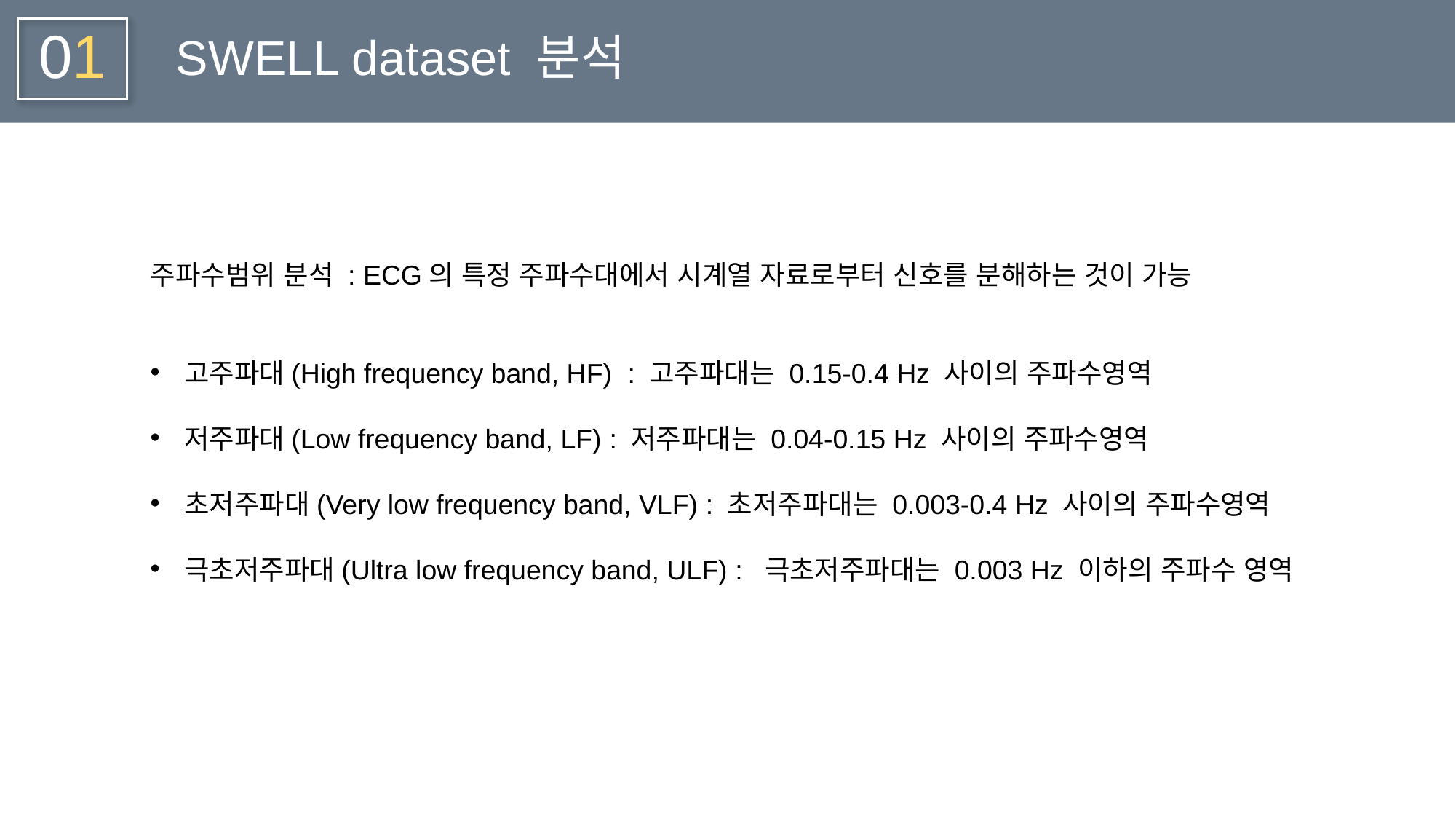

01

SWELL dataset 분석
주파수범위 분석 : ECG의 특정 주파수대에서 시계열 자료로부터 신호를 분해하는 것이 가능

고주파대(High frequency band, HF)  : 고주파대는 0.15-0.4 Hz 사이의 주파수영역
저주파대(Low frequency band, LF) : 저주파대는 0.04-0.15 Hz 사이의 주파수영역
초저주파대(Very low frequency band, VLF) : 초저주파대는 0.003-0.4 Hz 사이의 주파수영역
극초저주파대(Ultra low frequency band, ULF) :  극초저주파대는 0.003 Hz 이하의 주파수 영역